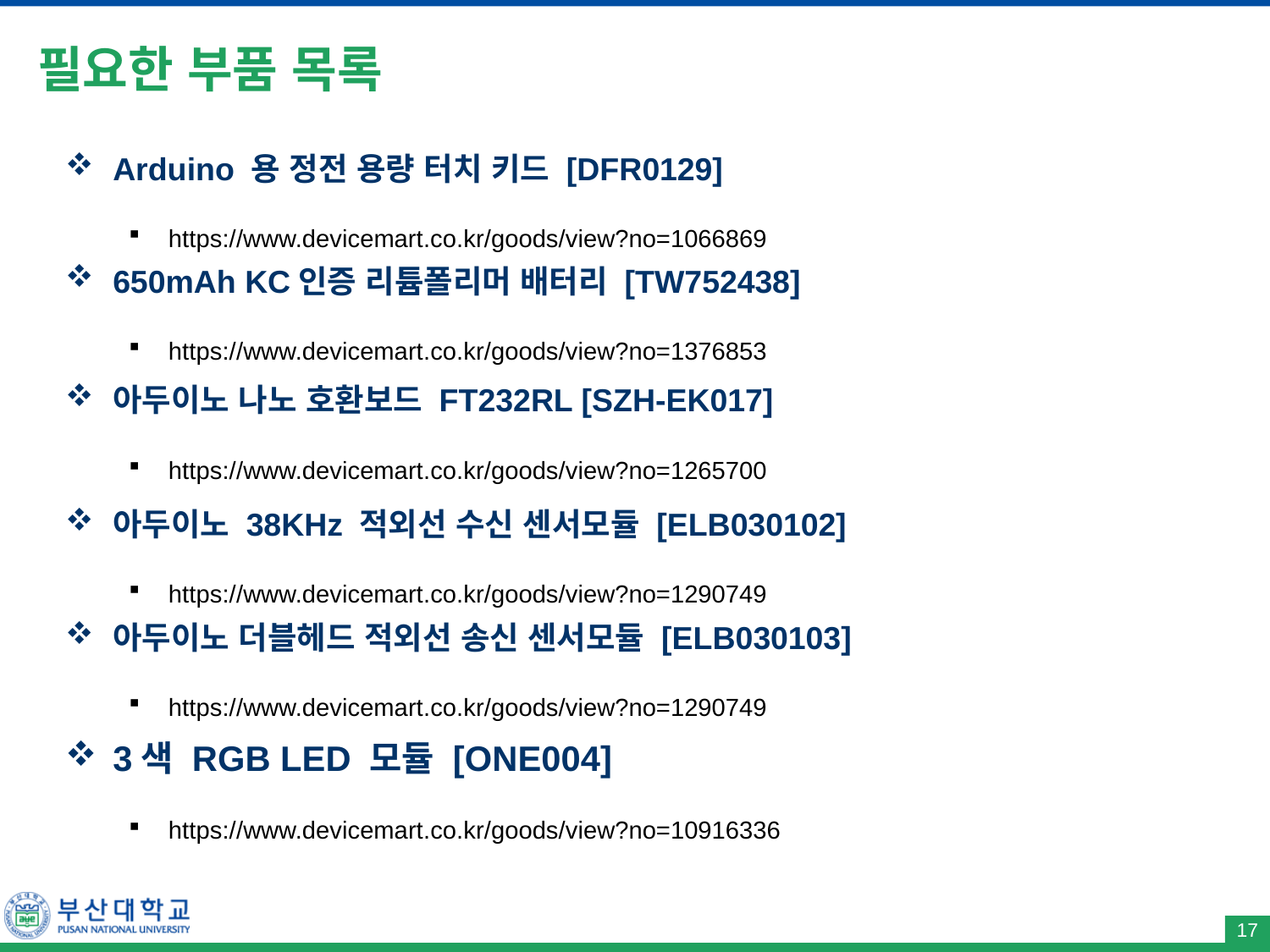

# 필요한 부품 목록
Arduino 용 정전 용량 터치 키드 [DFR0129]
https://www.devicemart.co.kr/goods/view?no=1066869
650mAh KC인증 리튬폴리머 배터리 [TW752438]
https://www.devicemart.co.kr/goods/view?no=1376853
아두이노 나노 호환보드 FT232RL [SZH-EK017]
https://www.devicemart.co.kr/goods/view?no=1265700
아두이노 38KHz 적외선 수신 센서모듈 [ELB030102]
https://www.devicemart.co.kr/goods/view?no=1290749
아두이노 더블헤드 적외선 송신 센서모듈 [ELB030103]
https://www.devicemart.co.kr/goods/view?no=1290749
3색 RGB LED 모듈 [ONE004]
https://www.devicemart.co.kr/goods/view?no=10916336
17